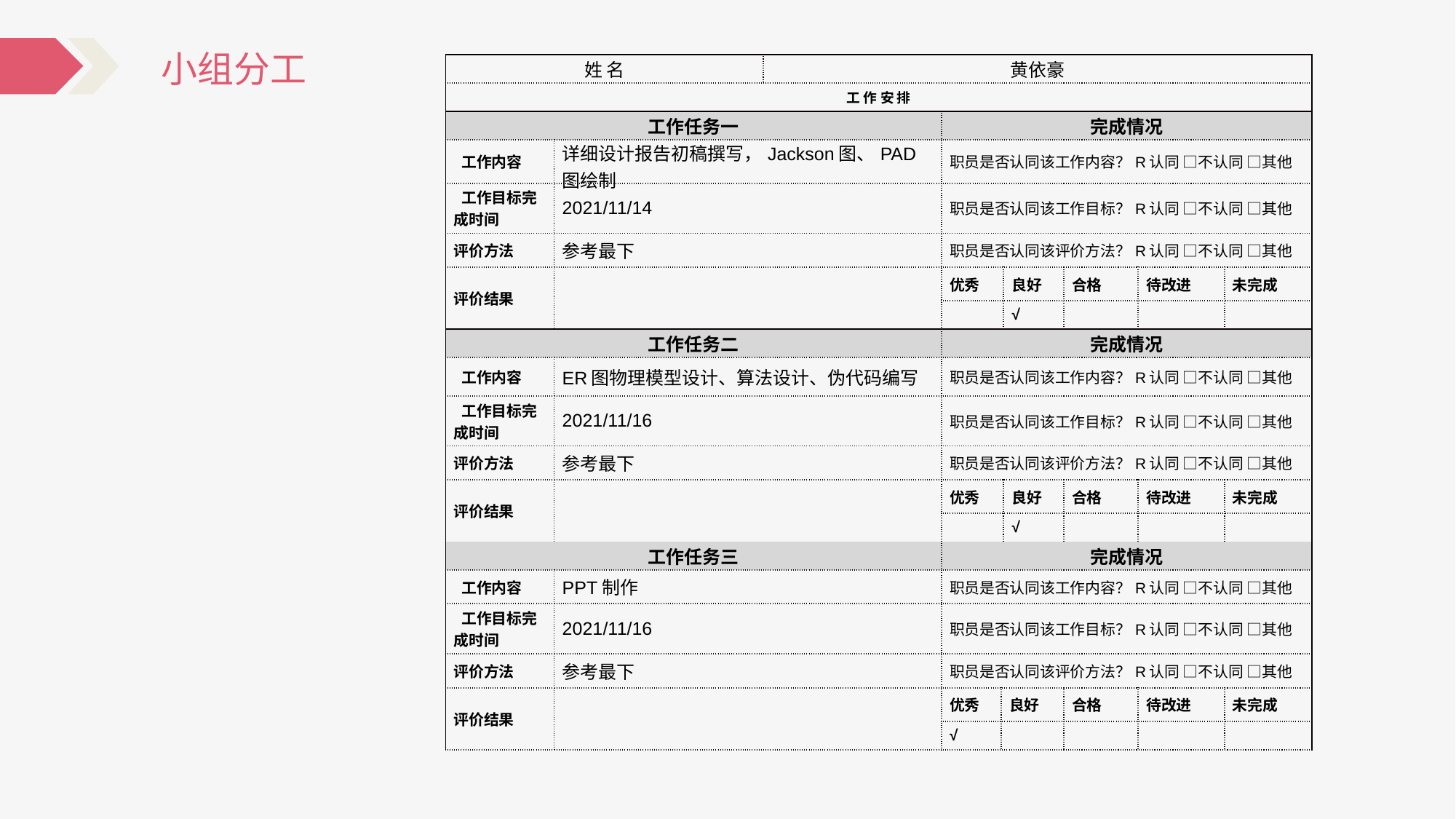

小组分工
| 姓 名 |  | 黄依豪 |  |  |  |  |  |  |
| --- | --- | --- | --- | --- | --- | --- | --- | --- |
| 工 作 安 排 |  |  |  |  |  |  |  |  |
| 工作任务一 |  |  | 完成情况 |  |  |  |  |  |
| 工作内容 | 详细设计报告初稿撰写，Jackson图、PAD图绘制 |  | 职员是否认同该工作内容？R认同 □不认同 □其他 |  |  |  |  |  |
| 工作目标完成时间 | 2021/11/14 |  | 职员是否认同该工作目标？R认同 □不认同 □其他 |  |  |  |  |  |
| 评价方法 | 参考最下 |  | 职员是否认同该评价方法？R认同 □不认同 □其他 |  |  |  |  |  |
| 评价结果 |  |  | 优秀 |  | 良好 | 合格 | 待改进 | 未完成 |
|  |  |  |  |  | √ |  |  |  |
| 工作任务二 |  |  | 完成情况 |  |  |  |  |  |
| 工作内容 | ER图物理模型设计、算法设计、伪代码编写 |  | 职员是否认同该工作内容？R认同 □不认同 □其他 |  |  |  |  |  |
| 工作目标完成时间 | 2021/11/16 |  | 职员是否认同该工作目标？R认同 □不认同 □其他 |  |  |  |  |  |
| 评价方法 | 参考最下 |  | 职员是否认同该评价方法？R认同 □不认同 □其他 |  |  |  |  |  |
| 评价结果 |  |  | 优秀 |  | 良好 | 合格 | 待改进 | 未完成 |
|  |  |  |  |  | √ |  |  |  |
| 工作任务三 |  |  | 完成情况 |  |  |  |  |  |
| 工作内容 | PPT制作 |  | 职员是否认同该工作内容？R认同 □不认同 □其他 |  |  |  |  |  |
| 工作目标完成时间 | 2021/11/16 |  | 职员是否认同该工作目标？R认同 □不认同 □其他 |  |  |  |  |  |
| 评价方法 | 参考最下 |  | 职员是否认同该评价方法？R认同 □不认同 □其他 |  |  |  |  |  |
| 评价结果 |  |  | 优秀 | 良好 |  | 合格 | 待改进 | 未完成 |
|  |  |  | √ |  |  |  |  |  |